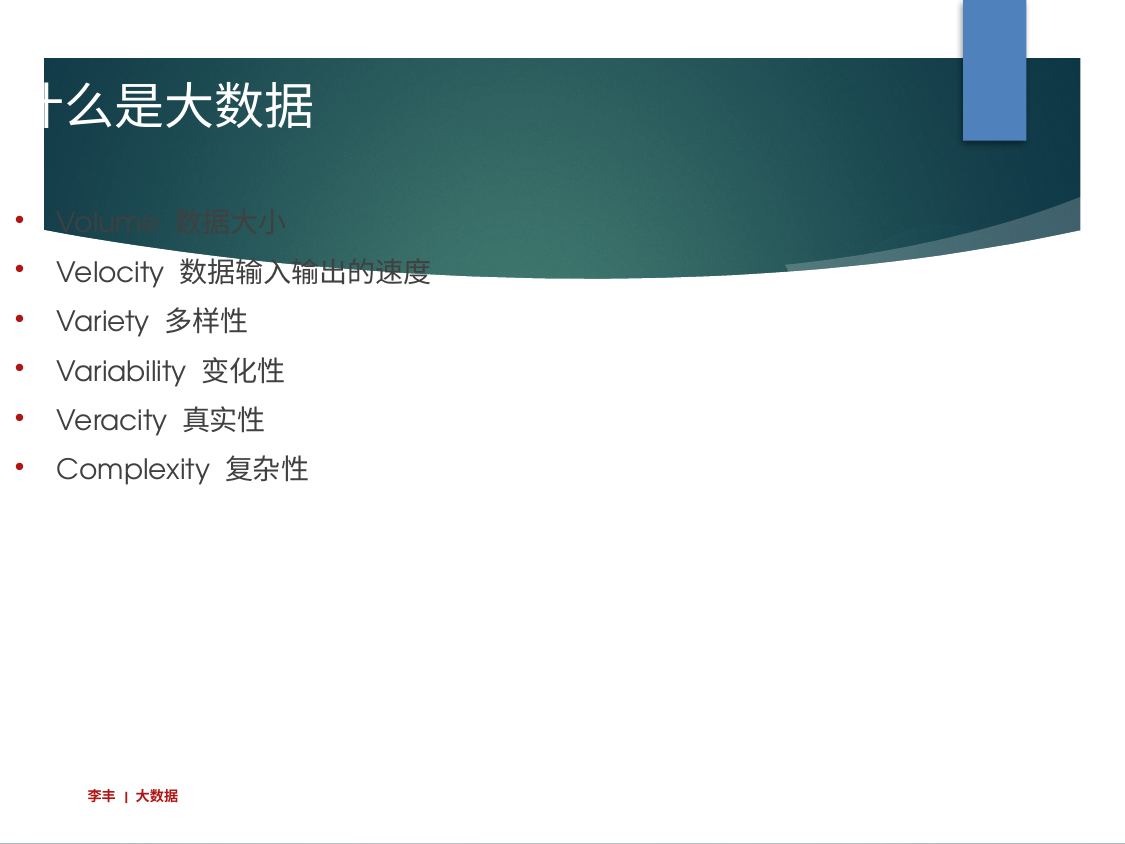

什么是大数据

Volume 数据大小
Velocity 数据输入输出的速度
Variety 多样性
Variability 变化性
Veracity 真实性
Complexity 复杂性
李丰 | 大数据